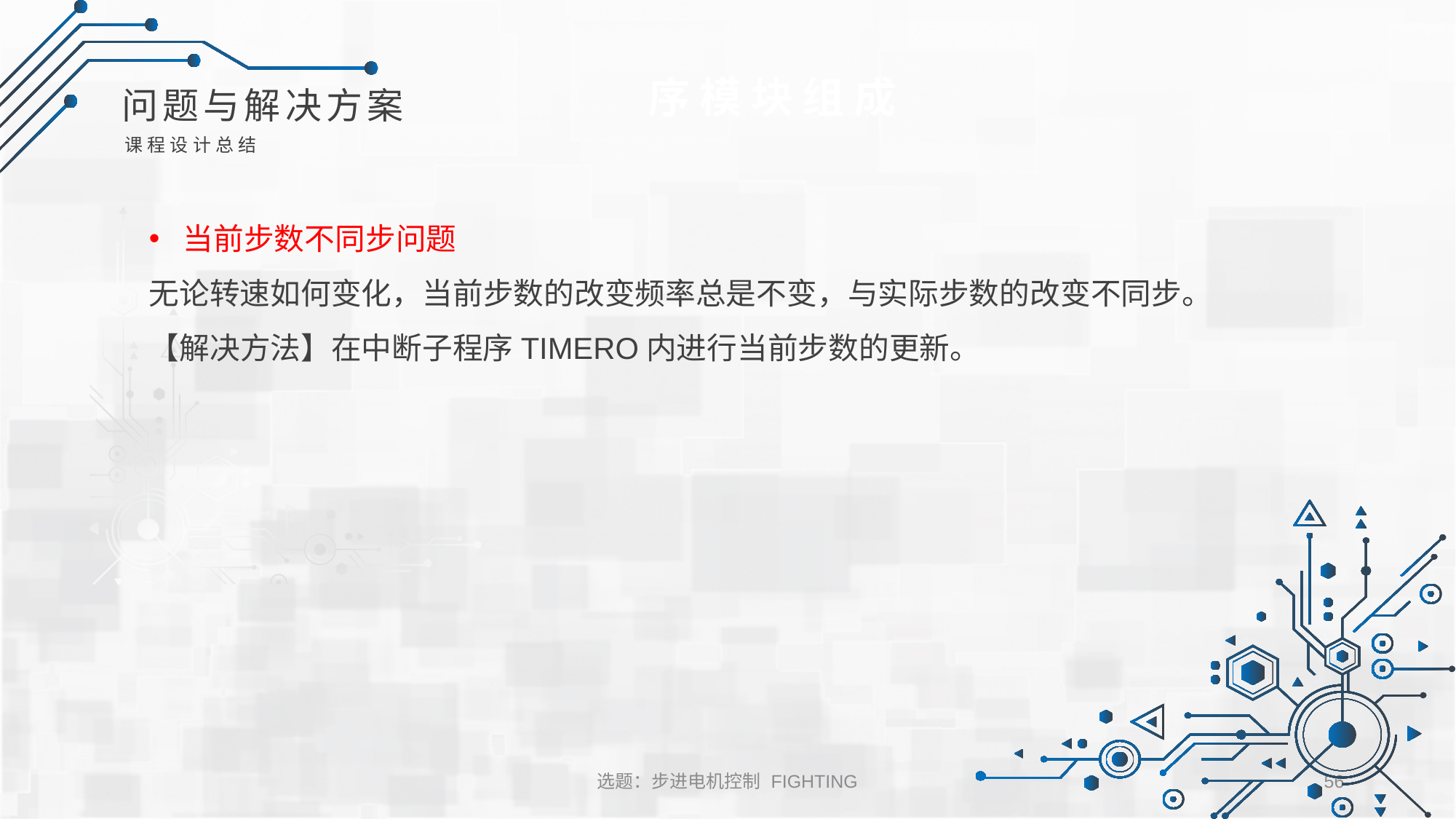

序模块组成
问题与解决方案
课程设计总结
当前步数不同步问题
无论转速如何变化，当前步数的改变频率总是不变，与实际步数的改变不同步。
【解决方法】在中断子程序TIMERO内进行当前步数的更新。

选题：步进电机控制 FIGHTING
56